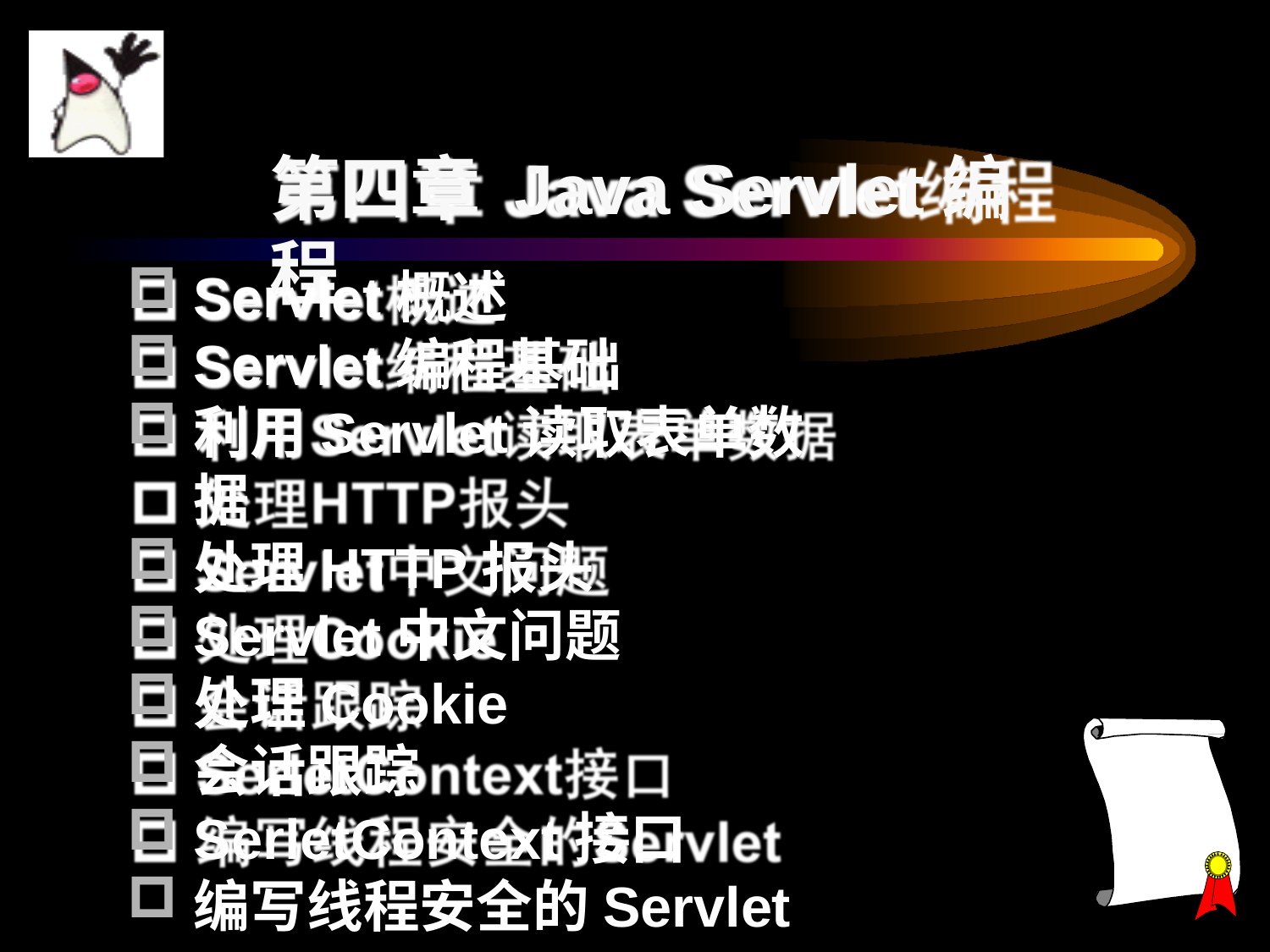

# 第四章 Java Servlet编程

Servlet概述
Servlet编程基础
利用Servlet读取表单数据
处理HTTP报头
Servlet中文问题
处理Cookie
会话跟踪
SerletContext接口
编写线程安全的Servlet